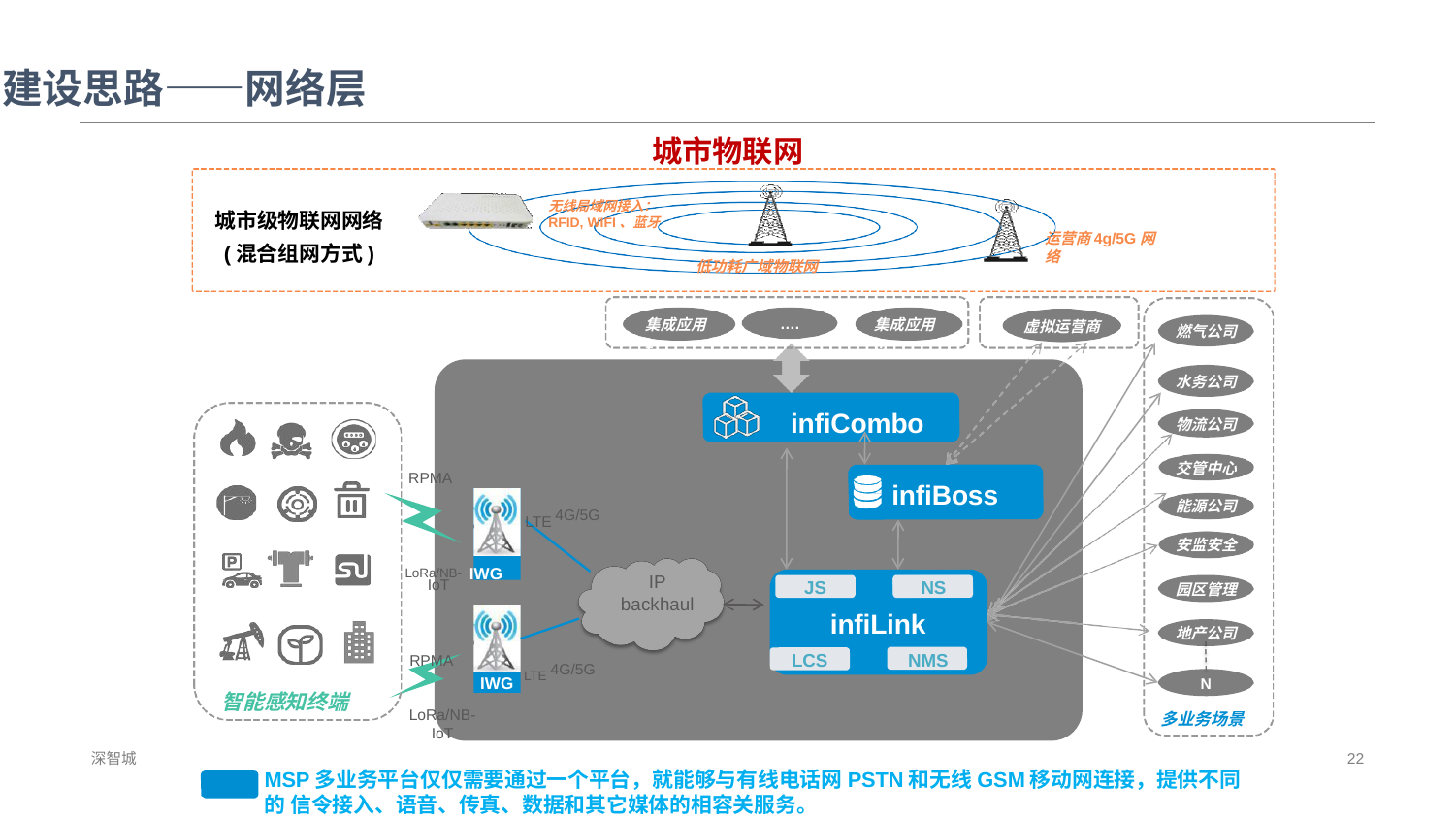

建设思路——网络层

城市物联网

无线局域网接入：RFID, WIFI、蓝牙

城市级物联网网络
(混合组网方式)
运营商4g/5G网络
低功耗广域物联网

….

集成应用1
集成应用n
虚拟运营商
燃气公司

水务公司

infiCombo

物流公司

交管中心

RPMA

infiBoss

能源公司

4G/5G
LTE

安监安全

LoRa/NB-  IWG

IP
backhaul

IoT
NS
infiLink
NMS
JS
园区管理

地产公司

LCS
RPMA
LTE 4G/5G

IWG
N
智能感知终端
LoRa/NB- IoT
多业务场景
深智城
22
MSP多业务平台仅仅需要通过一个平台，就能够与有线电话网PSTN和无线GSM移动网连接，提供不同的 信令接入、语音、传真、数据和其它媒体的相容关服务。